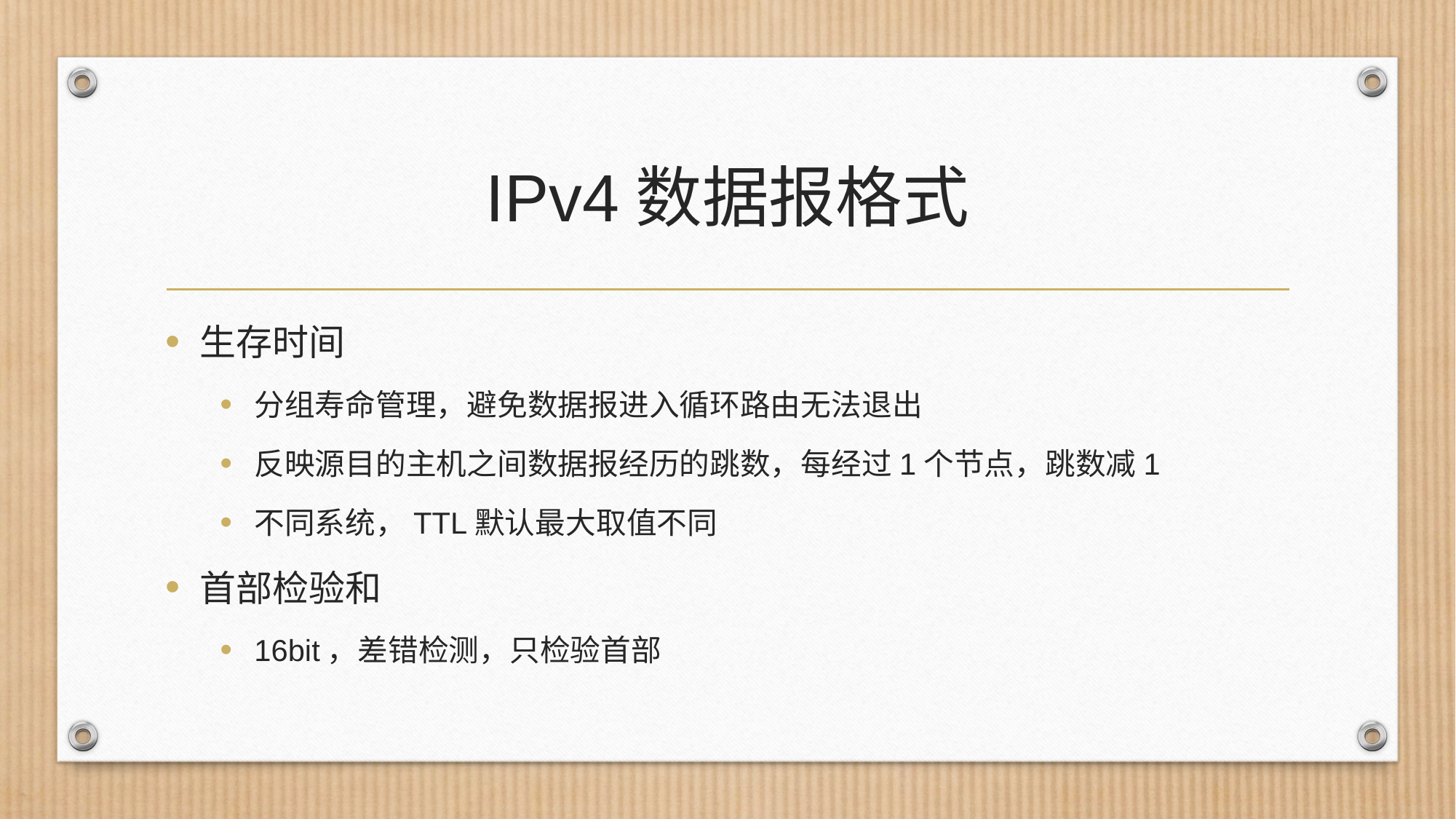

# IPv4数据报格式
生存时间
分组寿命管理，避免数据报进入循环路由无法退出
反映源目的主机之间数据报经历的跳数，每经过1个节点，跳数减1
不同系统，TTL默认最大取值不同
首部检验和
16bit，差错检测，只检验首部